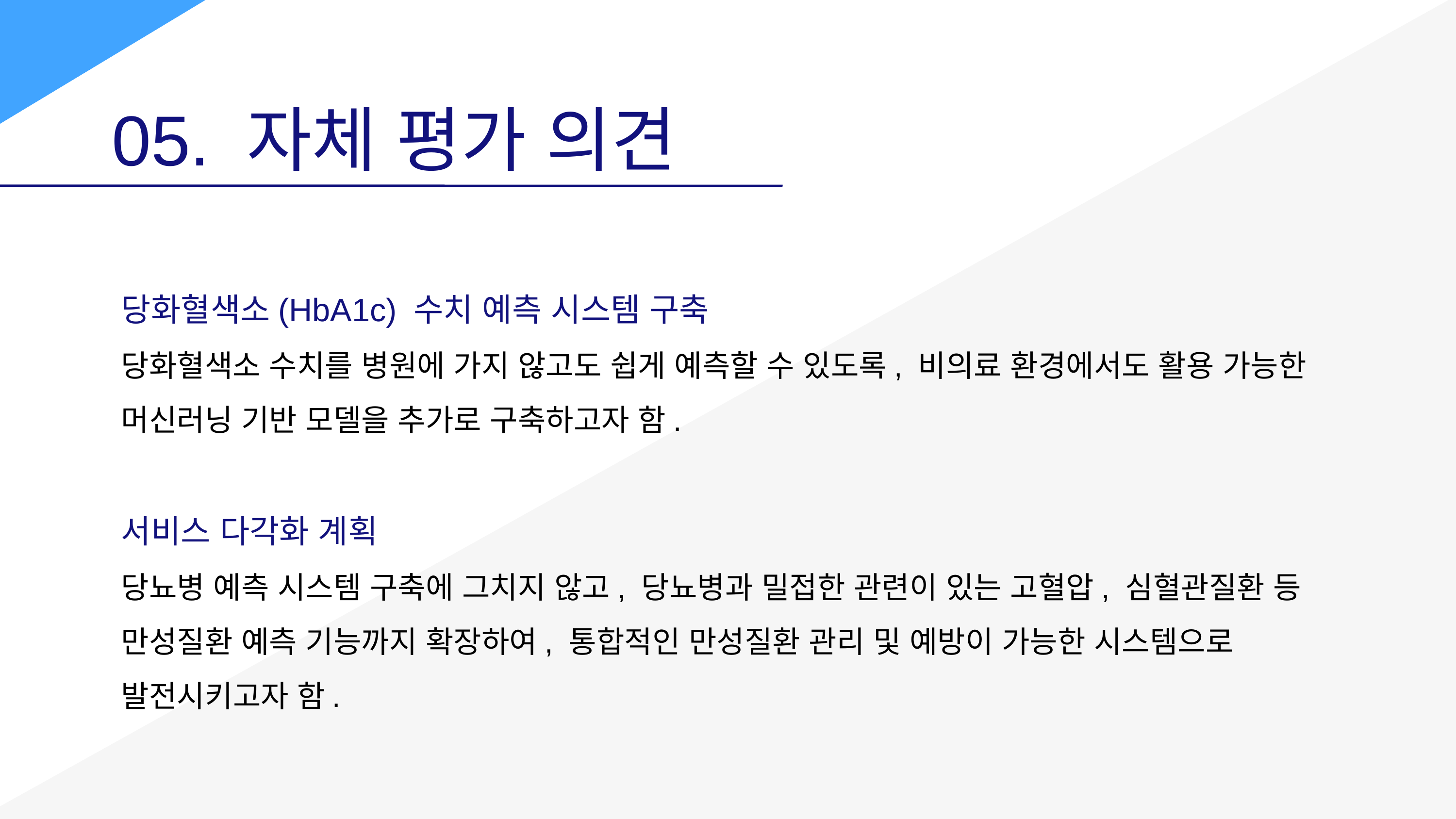

05. 자체 평가 의견

당화혈색소(HbA1c) 수치 예측 시스템 구축
당화혈색소 수치를 병원에 가지 않고도 쉽게 예측할 수 있도록, 비의료 환경에서도 활용 가능한 머신러닝 기반 모델을 추가로 구축하고자 함.

서비스 다각화 계획
당뇨병 예측 시스템 구축에 그치지 않고, 당뇨병과 밀접한 관련이 있는 고혈압, 심혈관질환 등 만성질환 예측 기능까지 확장하여, 통합적인 만성질환 관리 및 예방이 가능한 시스템으로 발전시키고자 함.